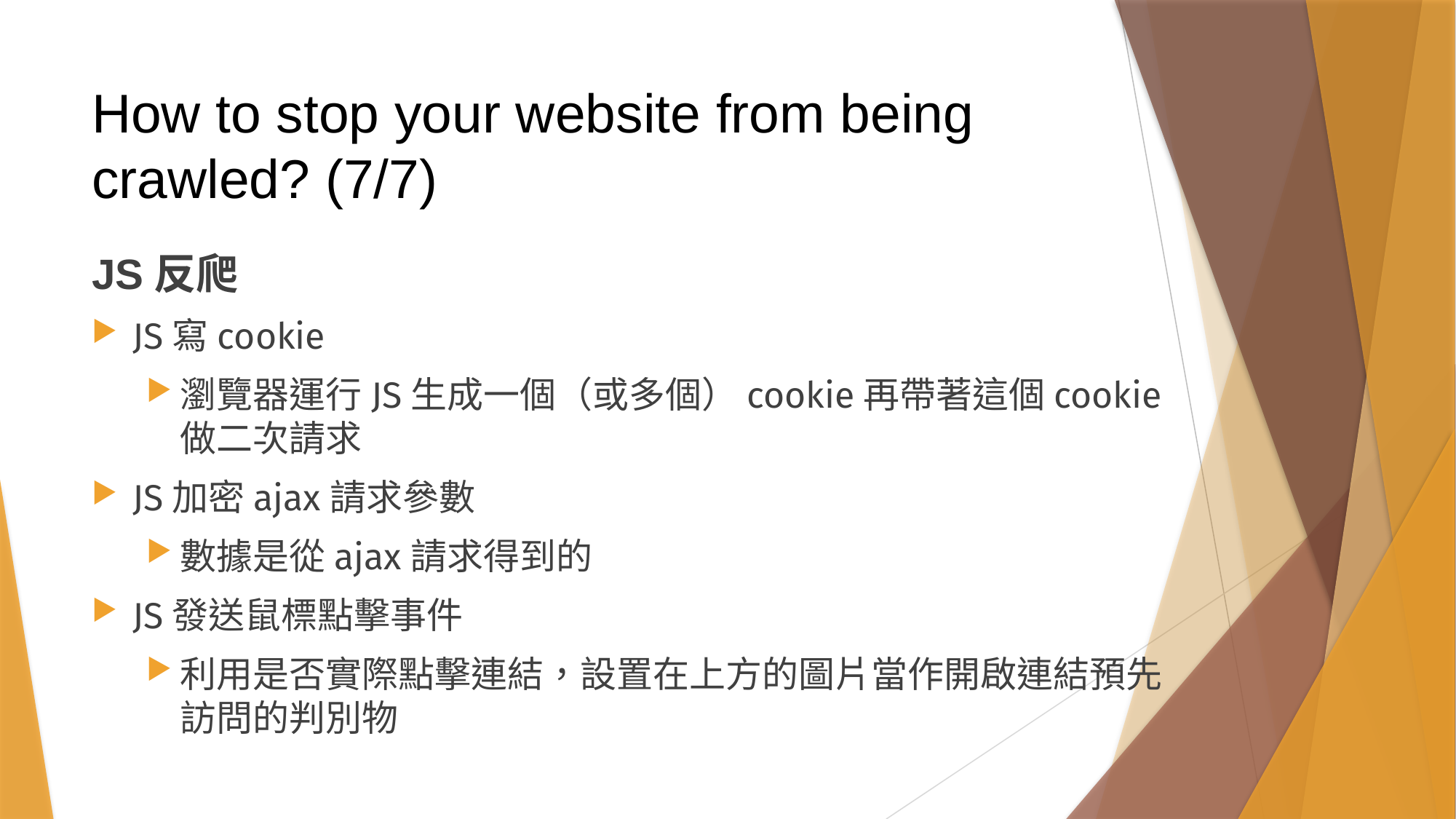

# How to stop your website from being crawled? (7/7)
JS反爬
JS寫cookie
瀏覽器運行JS生成一個（或多個）cookie再帶著這個cookie做二次請求
JS加密ajax請求參數
數據是從ajax請求得到的
JS發送鼠標點擊事件
利用是否實際點擊連結，設置在上方的圖片當作開啟連結預先訪問的判別物